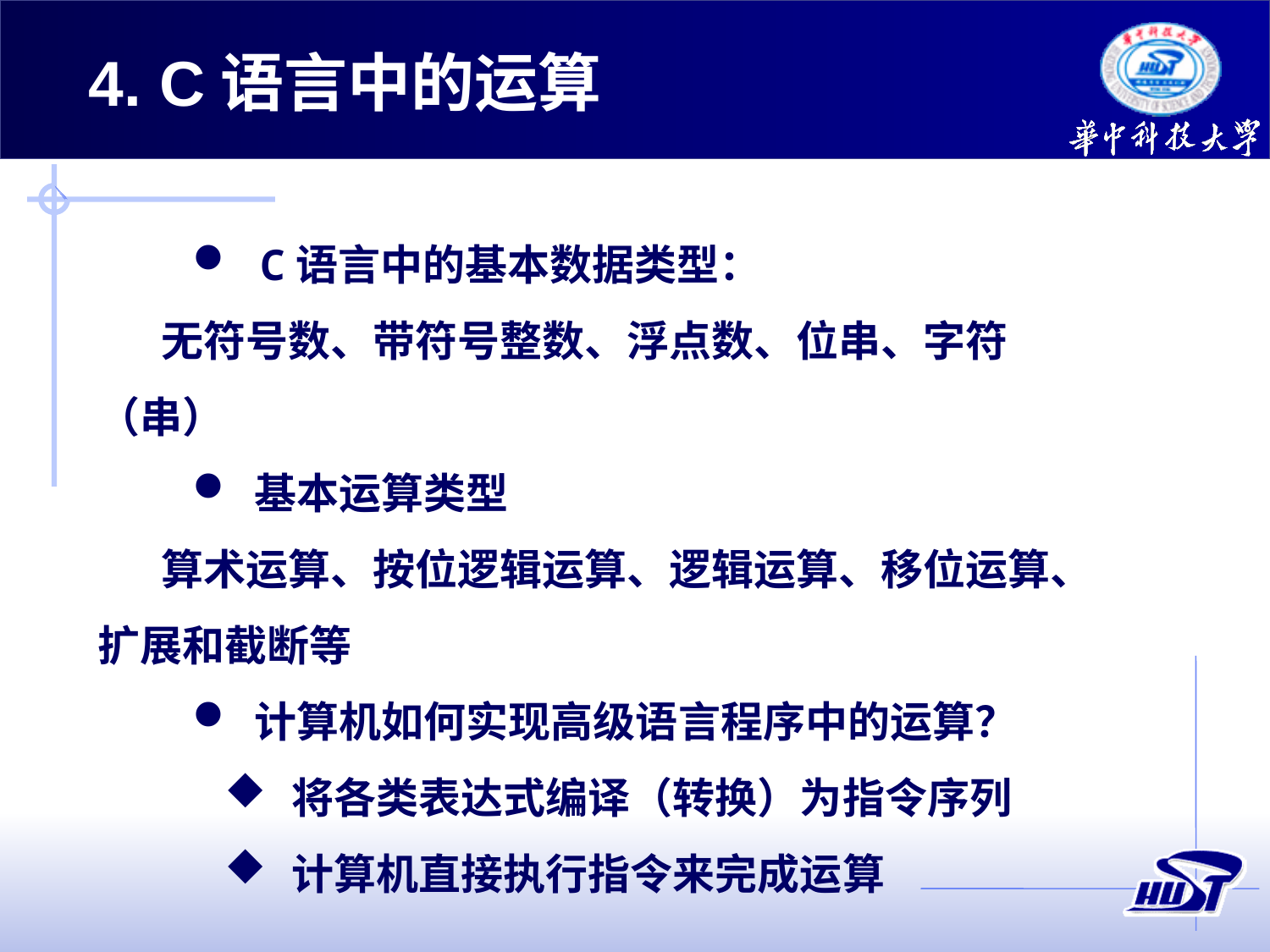

4. C语言中的运算
 C语言中的基本数据类型：
无符号数、带符号整数、浮点数、位串、字符（串）
 基本运算类型
算术运算、按位逻辑运算、逻辑运算、移位运算、扩展和截断等
 计算机如何实现高级语言程序中的运算？
 将各类表达式编译（转换）为指令序列
 计算机直接执行指令来完成运算